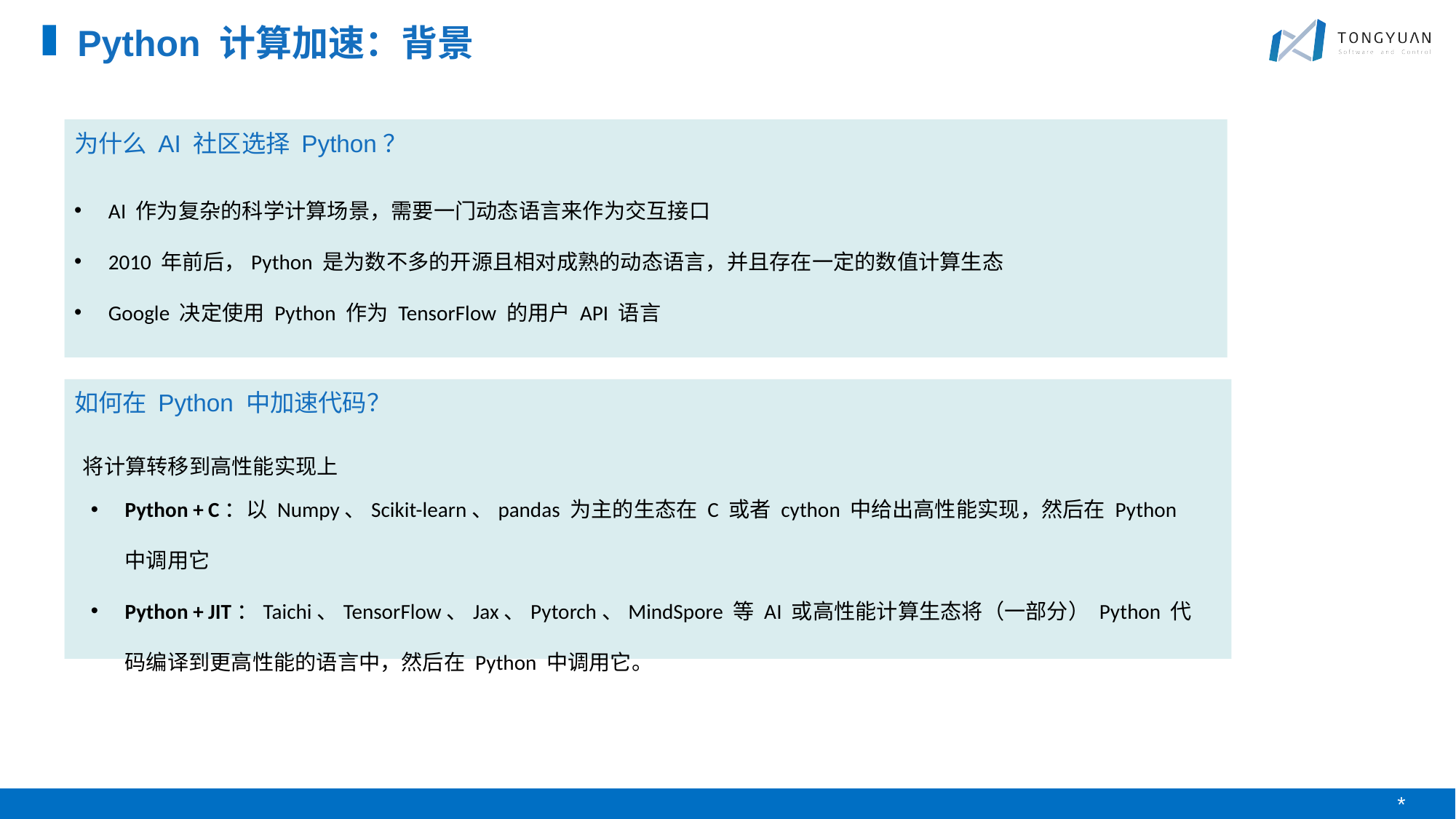

Python 计算加速：背景

为什么 AI 社区选择 Python？
AI 作为复杂的科学计算场景，需要一门动态语言来作为交互接口
2010 年前后，Python 是为数不多的开源且相对成熟的动态语言，并且存在一定的数值计算生态
Google 决定使用 Python 作为 TensorFlow 的用户 API 语言

如何在 Python 中加速代码？
将计算转移到高性能实现上
Python + C：以 Numpy、Scikit-learn、pandas 为主的生态在 C 或者 cython 中给出高性能实现，然后在 Python 中调用它
Python + JIT：Taichi、TensorFlow、Jax、Pytorch、MindSpore 等 AI 或高性能计算生态将（一部分） Python 代码编译到更高性能的语言中，然后在 Python 中调用它。
*